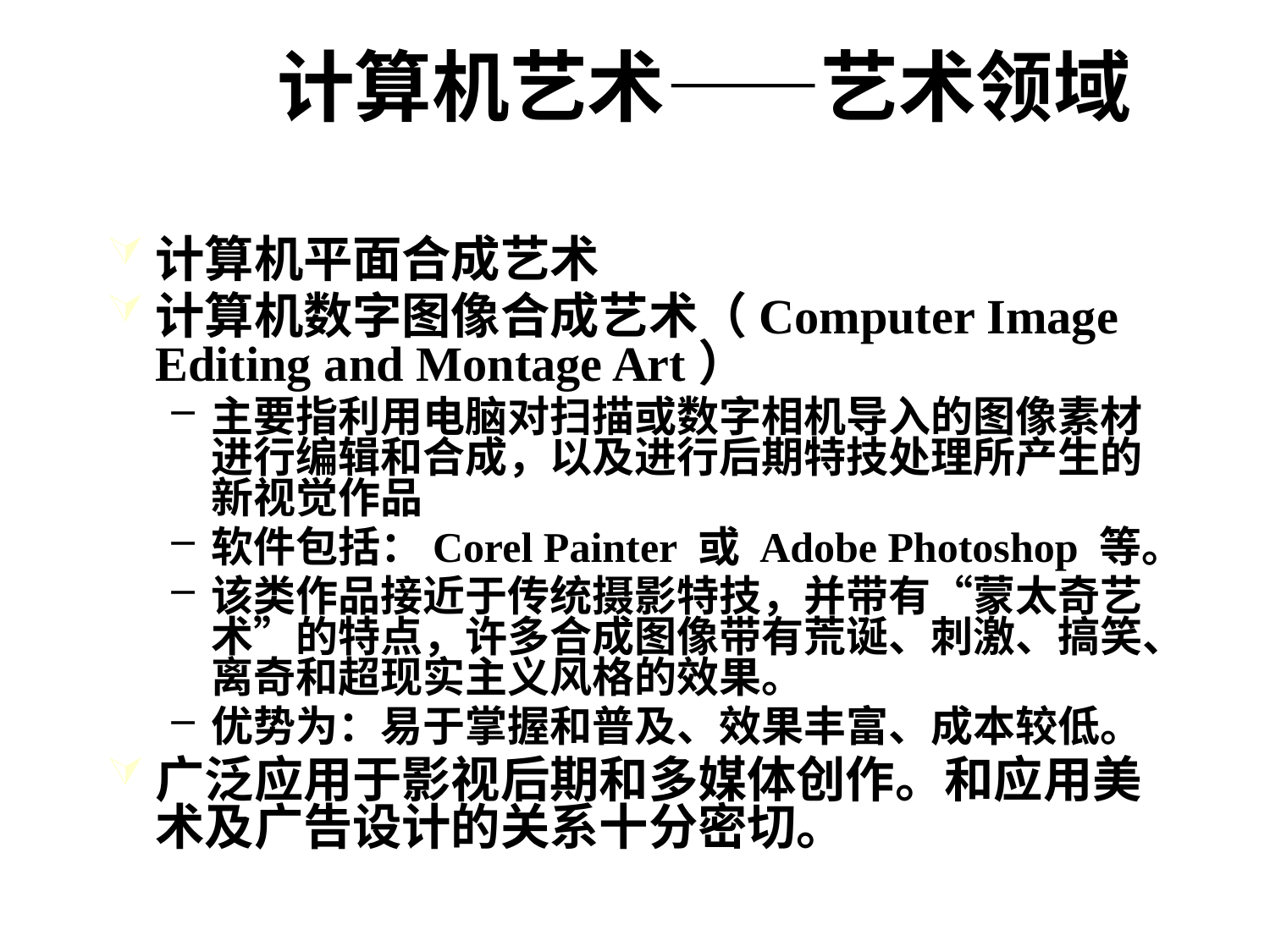

# 计算机艺术——艺术领域
计算机平面合成艺术
计算机数字图像合成艺术（Computer Image Editing and Montage Art）
主要指利用电脑对扫描或数字相机导入的图像素材进行编辑和合成，以及进行后期特技处理所产生的新视觉作品
软件包括：Corel Painter 或 Adobe Photoshop 等。
该类作品接近于传统摄影特技，并带有“蒙太奇艺术”的特点，许多合成图像带有荒诞、刺激、搞笑、离奇和超现实主义风格的效果。
优势为：易于掌握和普及、效果丰富、成本较低。
广泛应用于影视后期和多媒体创作。和应用美术及广告设计的关系十分密切。